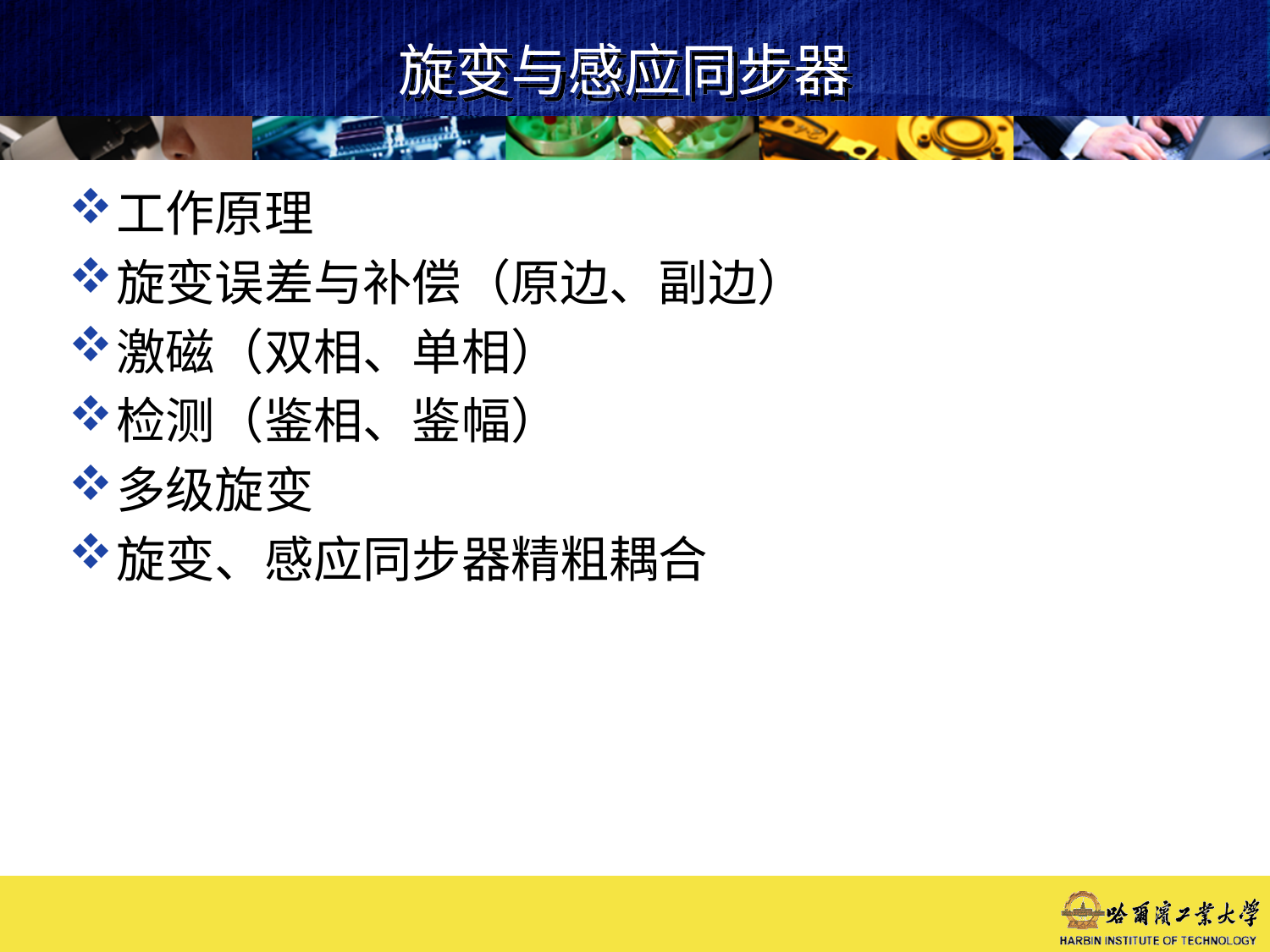

# 旋变与感应同步器
工作原理
旋变误差与补偿（原边、副边）
激磁（双相、单相）
检测（鉴相、鉴幅）
多级旋变
旋变、感应同步器精粗耦合